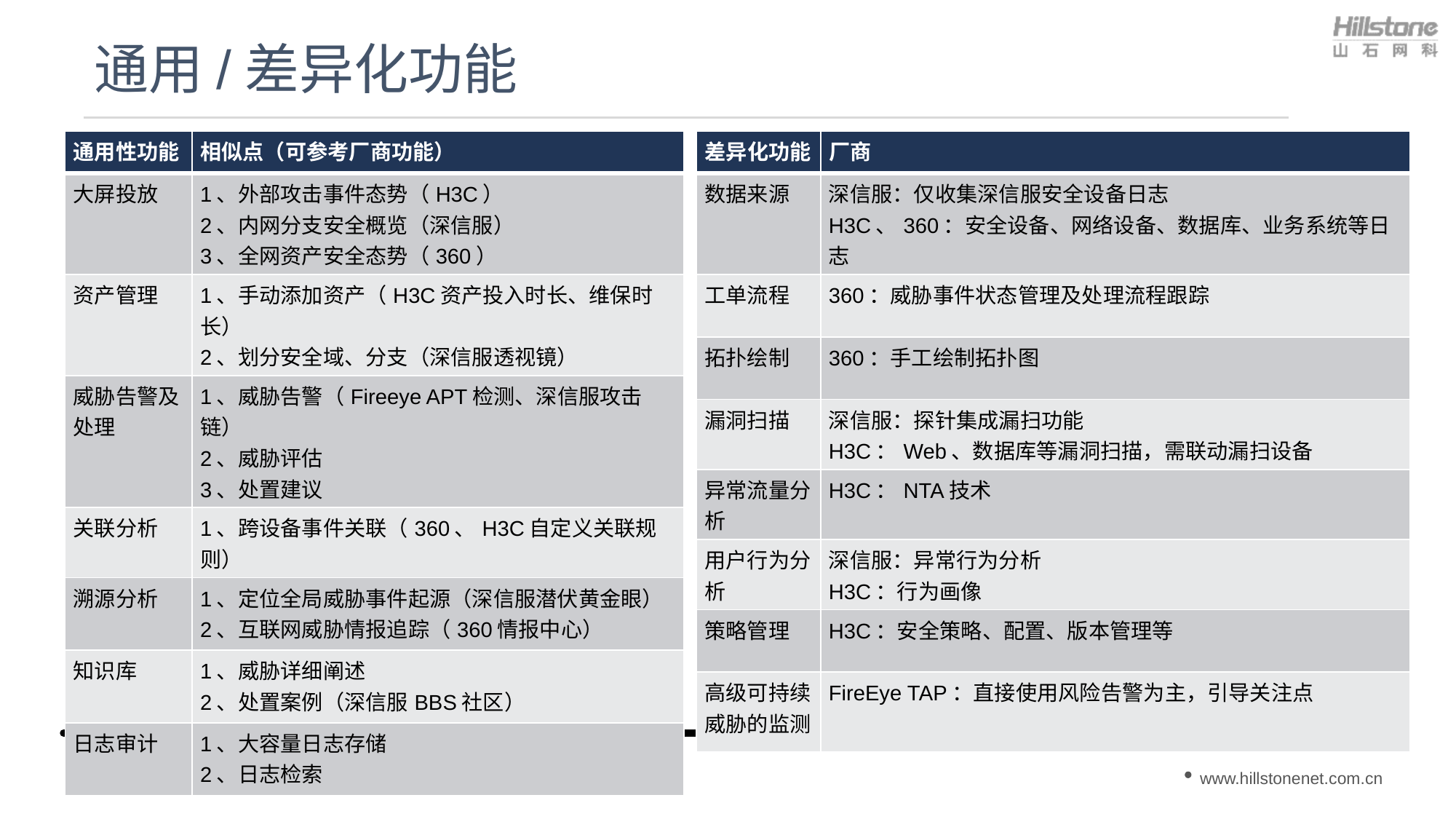

# 通用/差异化功能
| 通用性功能 | 相似点（可参考厂商功能） |
| --- | --- |
| 大屏投放 | 1、外部攻击事件态势（H3C） 2、内网分支安全概览（深信服） 3、全网资产安全态势（360） |
| 资产管理 | 1、手动添加资产（H3C资产投入时长、维保时长） 2、划分安全域、分支（深信服透视镜） |
| 威胁告警及处理 | 1、威胁告警（Fireeye APT检测、深信服攻击链） 2、威胁评估 3、处置建议 |
| 关联分析 | 1、跨设备事件关联（360、H3C自定义关联规则） |
| 溯源分析 | 1、定位全局威胁事件起源（深信服潜伏黄金眼） 2、互联网威胁情报追踪（360情报中心） |
| 知识库 | 1、威胁详细阐述 2、处置案例（深信服BBS社区） |
| 日志审计 | 1、大容量日志存储 2、日志检索 |
| 差异化功能 | 厂商 |
| --- | --- |
| 数据来源 | 深信服：仅收集深信服安全设备日志 H3C、360：安全设备、网络设备、数据库、业务系统等日志 |
| 工单流程 | 360：威胁事件状态管理及处理流程跟踪 |
| 拓扑绘制 | 360：手工绘制拓扑图 |
| 漏洞扫描 | 深信服：探针集成漏扫功能 H3C：Web、数据库等漏洞扫描，需联动漏扫设备 |
| 异常流量分析 | H3C：NTA技术 |
| 用户行为分析 | 深信服：异常行为分析 H3C：行为画像 |
| 策略管理 | H3C：安全策略、配置、版本管理等 |
| 高级可持续威胁的监测 | FireEye TAP：直接使用风险告警为主，引导关注点 |
43